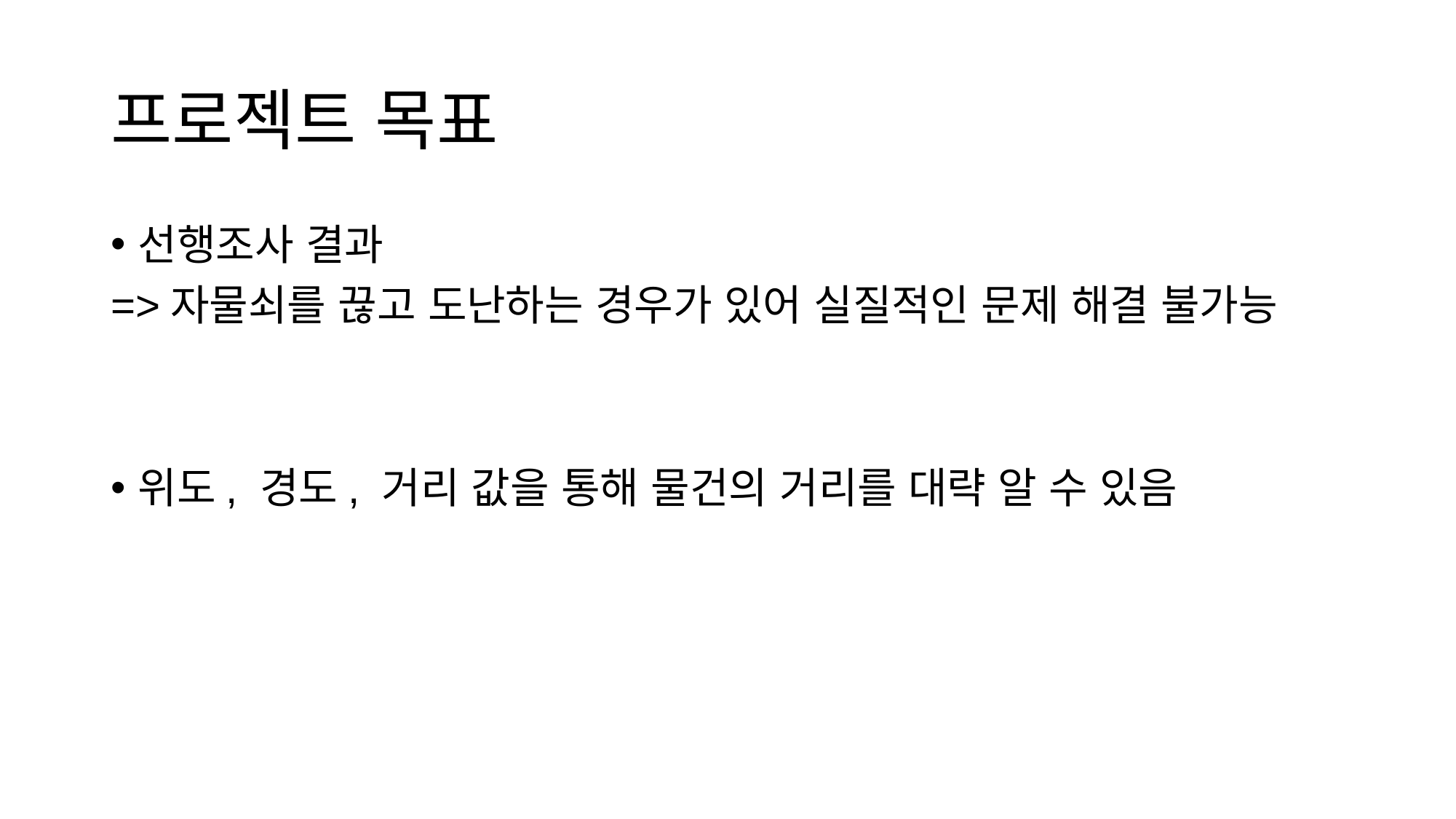

# 프로젝트 목표
선행조사 결과
=>자물쇠를 끊고 도난하는 경우가 있어 실질적인 문제 해결 불가능

위도, 경도, 거리 값을 통해 물건의 거리를 대략 알 수 있음